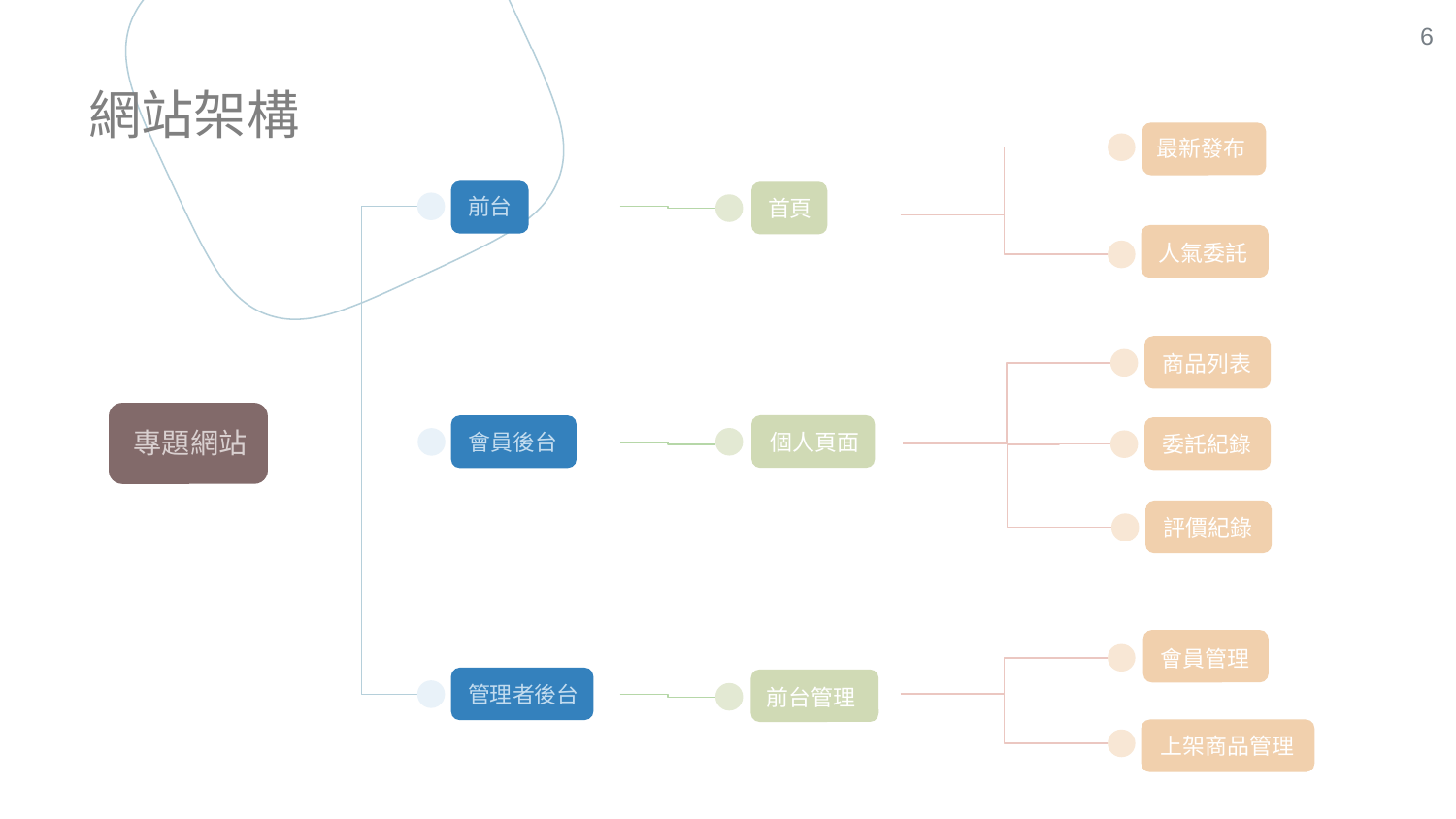

6
# 網站架構
最新發布

前台

首頁

人氣委託

商品列表

個人頁面

會員後台
專題網站

委託紀錄

評價紀錄

會員管理

管理者後台

前台管理

上架商品管理